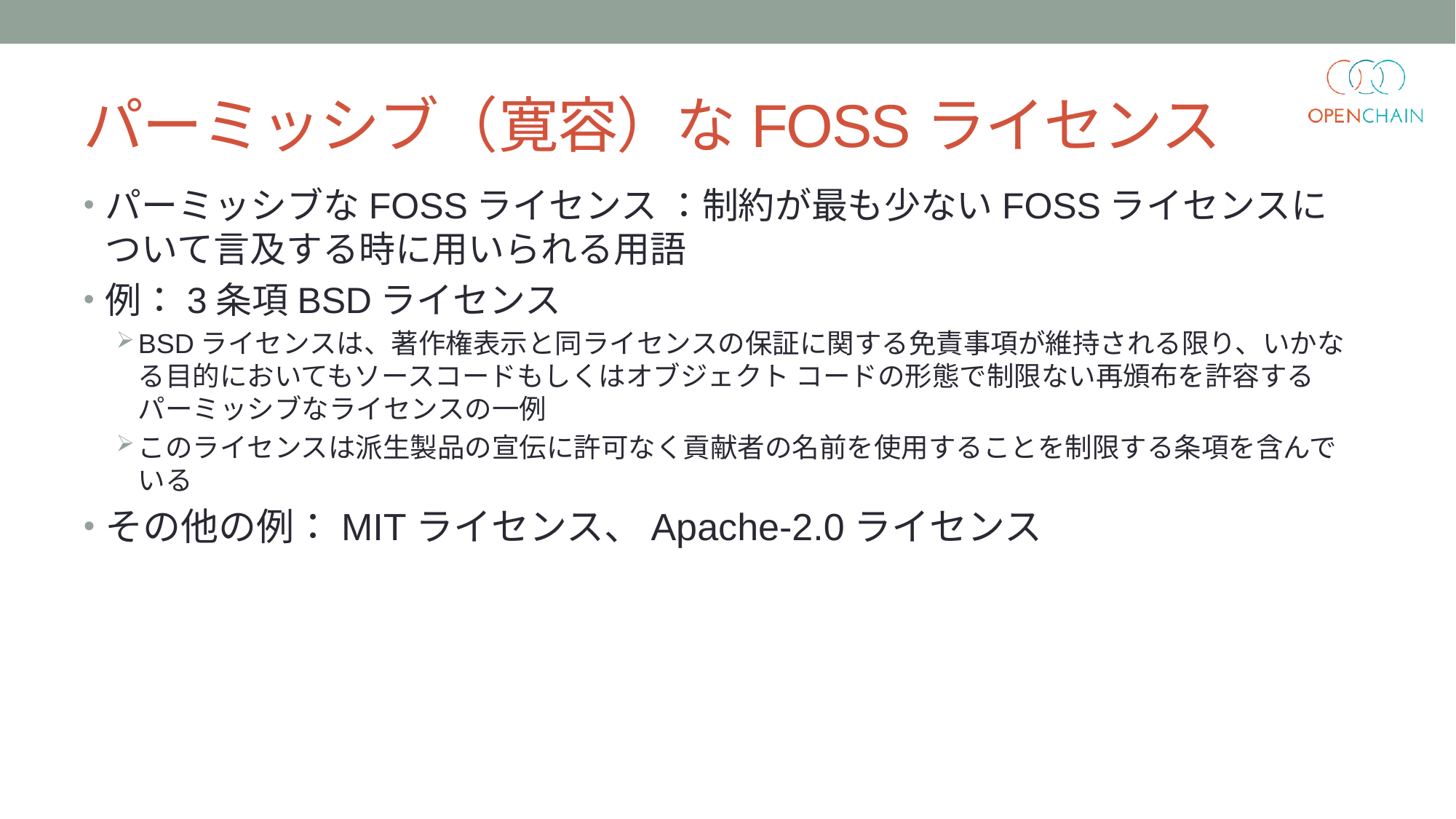

# パーミッシブ（寛容）なFOSSライセンス
パーミッシブなFOSSライセンス ：制約が最も少ないFOSSライセンスについて言及する時に用いられる用語
例：3条項BSDライセンス
BSDライセンスは、著作権表示と同ライセンスの保証に関する免責事項が維持される限り、いかなる目的においてもソースコードもしくはオブジェクト コードの形態で制限ない再頒布を許容するパーミッシブなライセンスの一例
このライセンスは派生製品の宣伝に許可なく貢献者の名前を使用することを制限する条項を含んでいる
その他の例：MITライセンス、Apache-2.0ライセンス